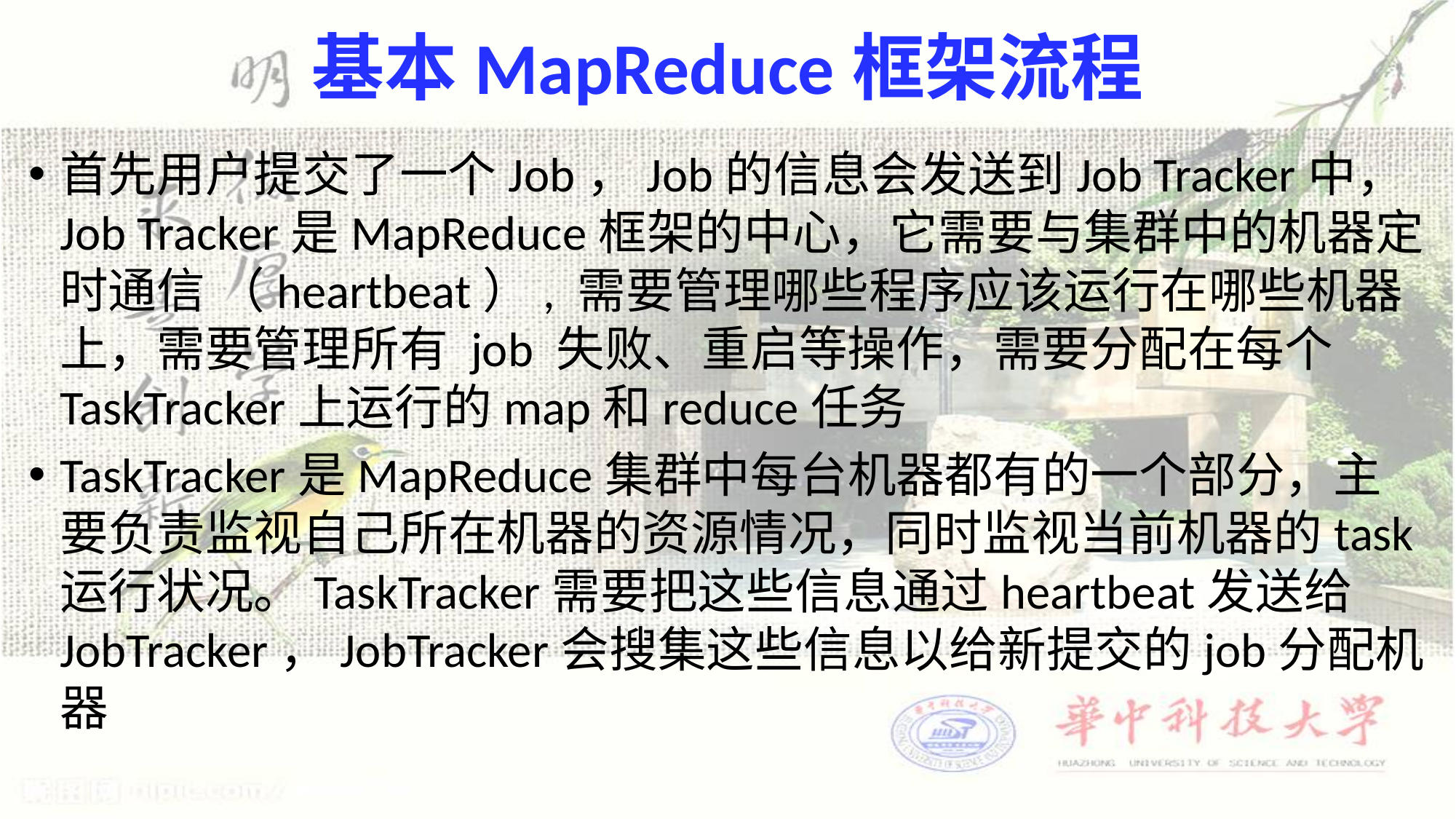

# 基本MapReduce框架流程
首先用户提交了一个Job，Job的信息会发送到Job Tracker中，Job Tracker是MapReduce框架的中心，它需要与集群中的机器定时通信 （heartbeat）, 需要管理哪些程序应该运行在哪些机器上，需要管理所有 job 失败、重启等操作，需要分配在每个TaskTracker上运行的map和reduce任务
TaskTracker是MapReduce集群中每台机器都有的一个部分，主要负责监视自己所在机器的资源情况，同时监视当前机器的task运行状况。TaskTracker需要把这些信息通过heartbeat发送给JobTracker，JobTracker会搜集这些信息以给新提交的job分配机器